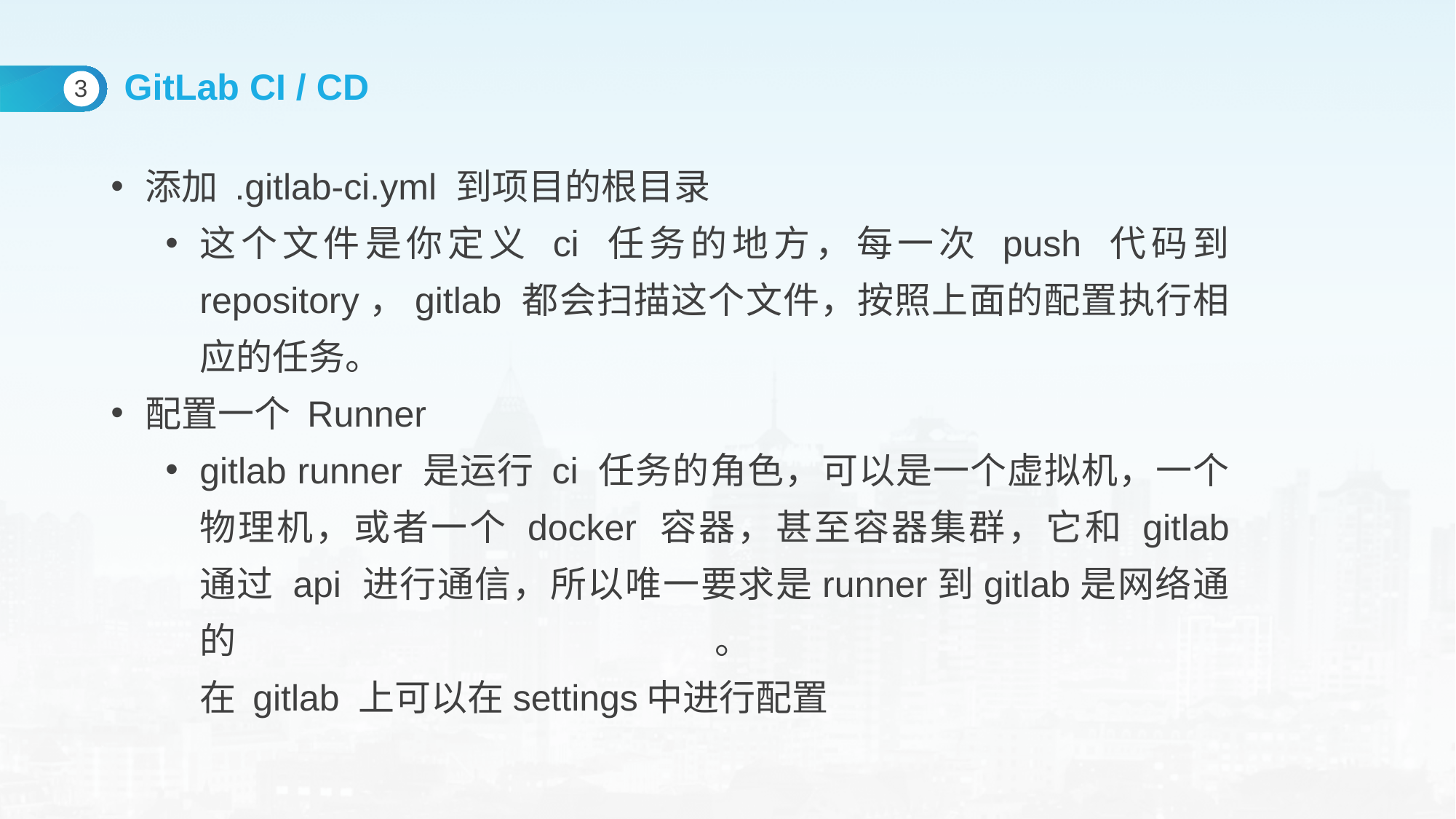

GitLab CI / CD
3
添加 .gitlab-ci.yml 到项目的根目录
这个文件是你定义 ci 任务的地方，每一次 push 代码到 repository，gitlab 都会扫描这个文件，按照上面的配置执行相应的任务。
配置一个 Runner
gitlab runner 是运行 ci 任务的角色，可以是一个虚拟机，一个物理机，或者一个 docker 容器，甚至容器集群，它和 gitlab 通过 api 进行通信，所以唯一要求是runner到gitlab是网络通的。
在 gitlab 上可以在settings中进行配置